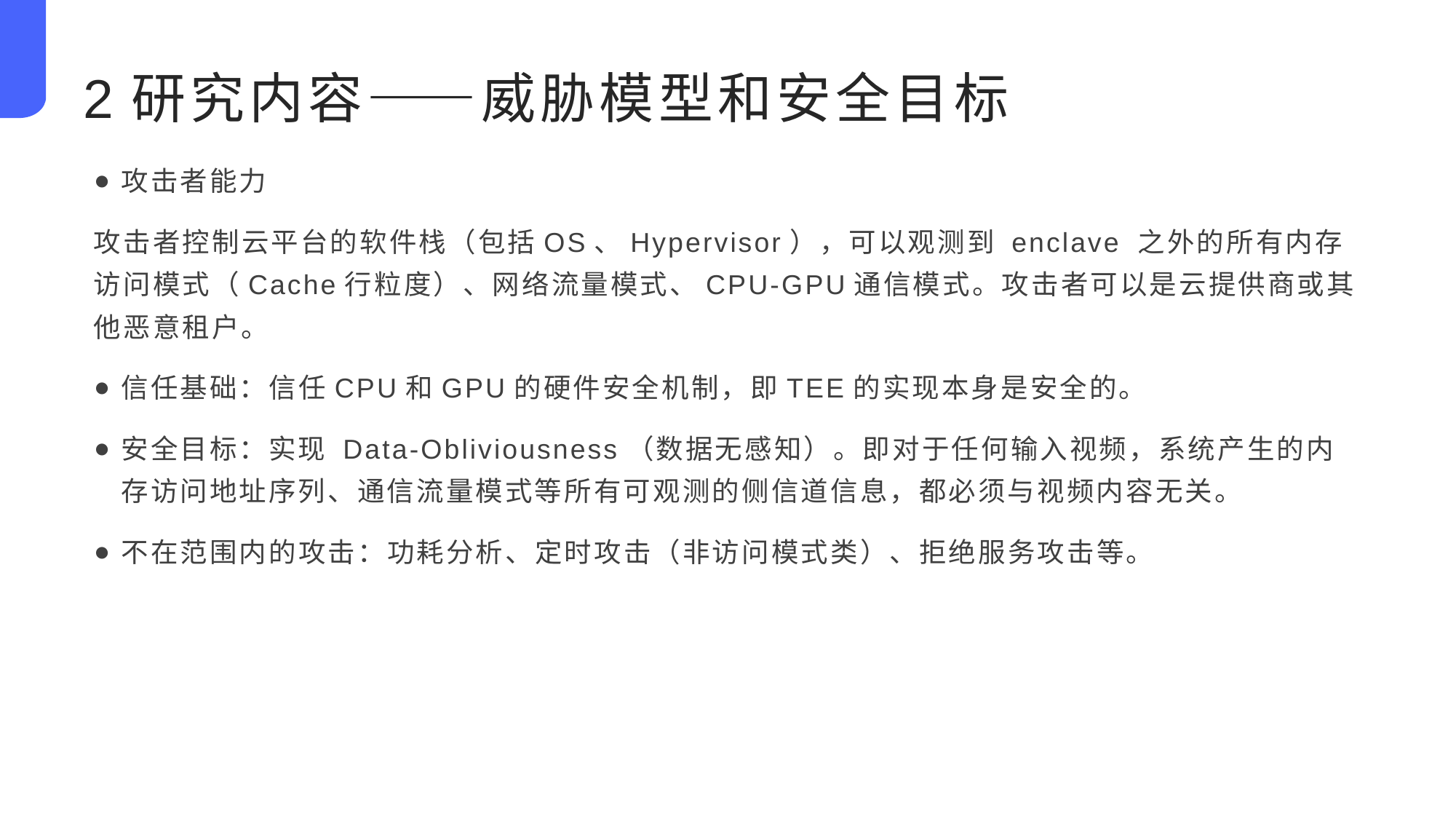

2研究内容——威胁模型和安全目标
攻击者能力
攻击者控制云平台的软件栈（包括OS、Hypervisor），可以观测到 enclave 之外的所有内存访问模式（Cache行粒度）、网络流量模式、CPU-GPU通信模式。攻击者可以是云提供商或其他恶意租户。
信任基础：信任CPU和GPU的硬件安全机制，即TEE的实现本身是安全的。
安全目标：实现 Data-Obliviousness（数据无感知）。即对于任何输入视频，系统产生的内存访问地址序列、通信流量模式等所有可观测的侧信道信息，都必须与视频内容无关。
不在范围内的攻击：功耗分析、定时攻击（非访问模式类）、拒绝服务攻击等。